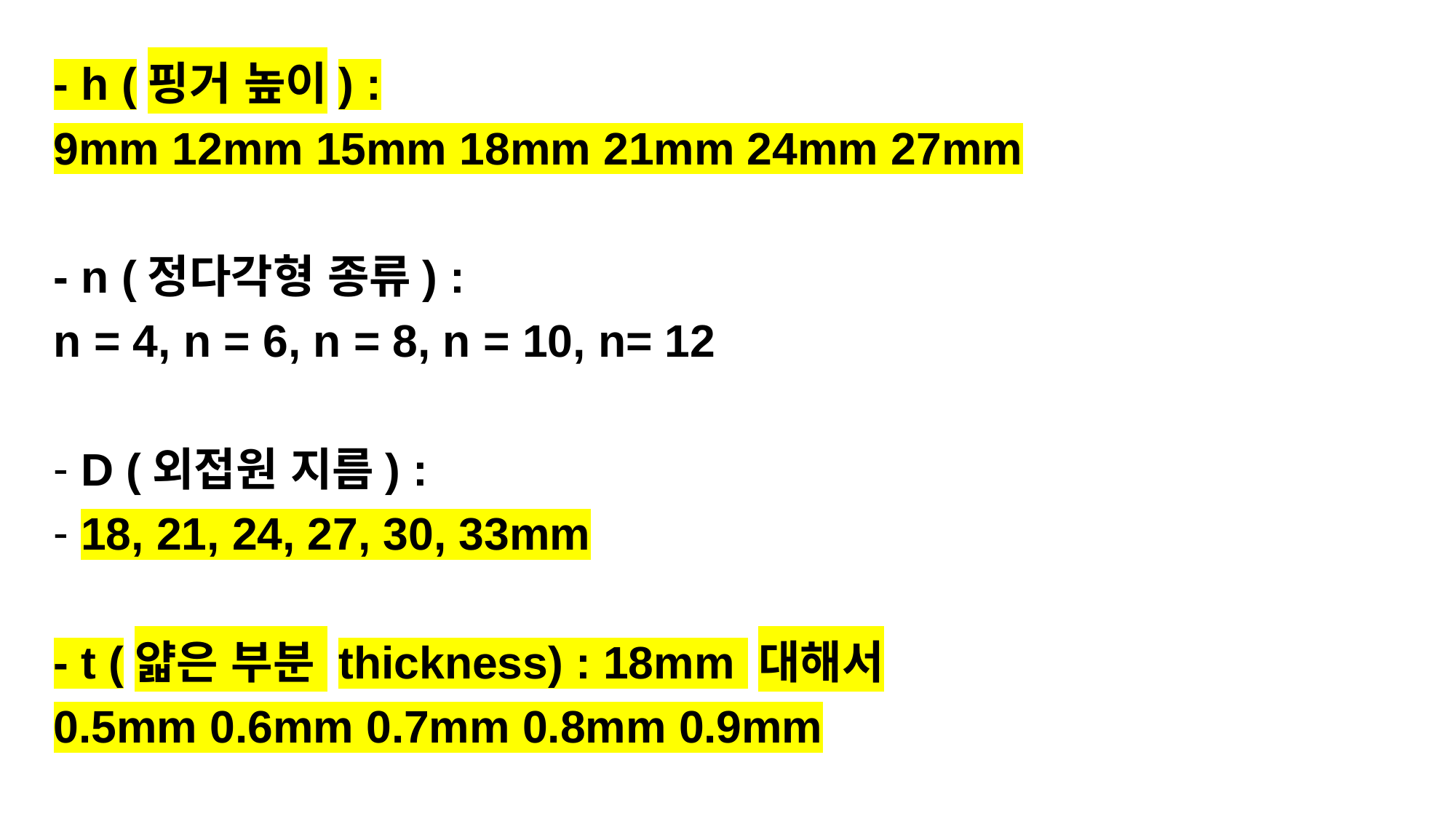

- h (핑거 높이) :
9mm 12mm 15mm 18mm 21mm 24mm 27mm

- n (정다각형 종류) :
n = 4, n = 6, n = 8, n = 10, n= 12

D (외접원 지름) :
18, 21, 24, 27, 30, 33mm

- t (얇은 부분 thickness) : 18mm 대해서
0.5mm 0.6mm 0.7mm 0.8mm 0.9mm